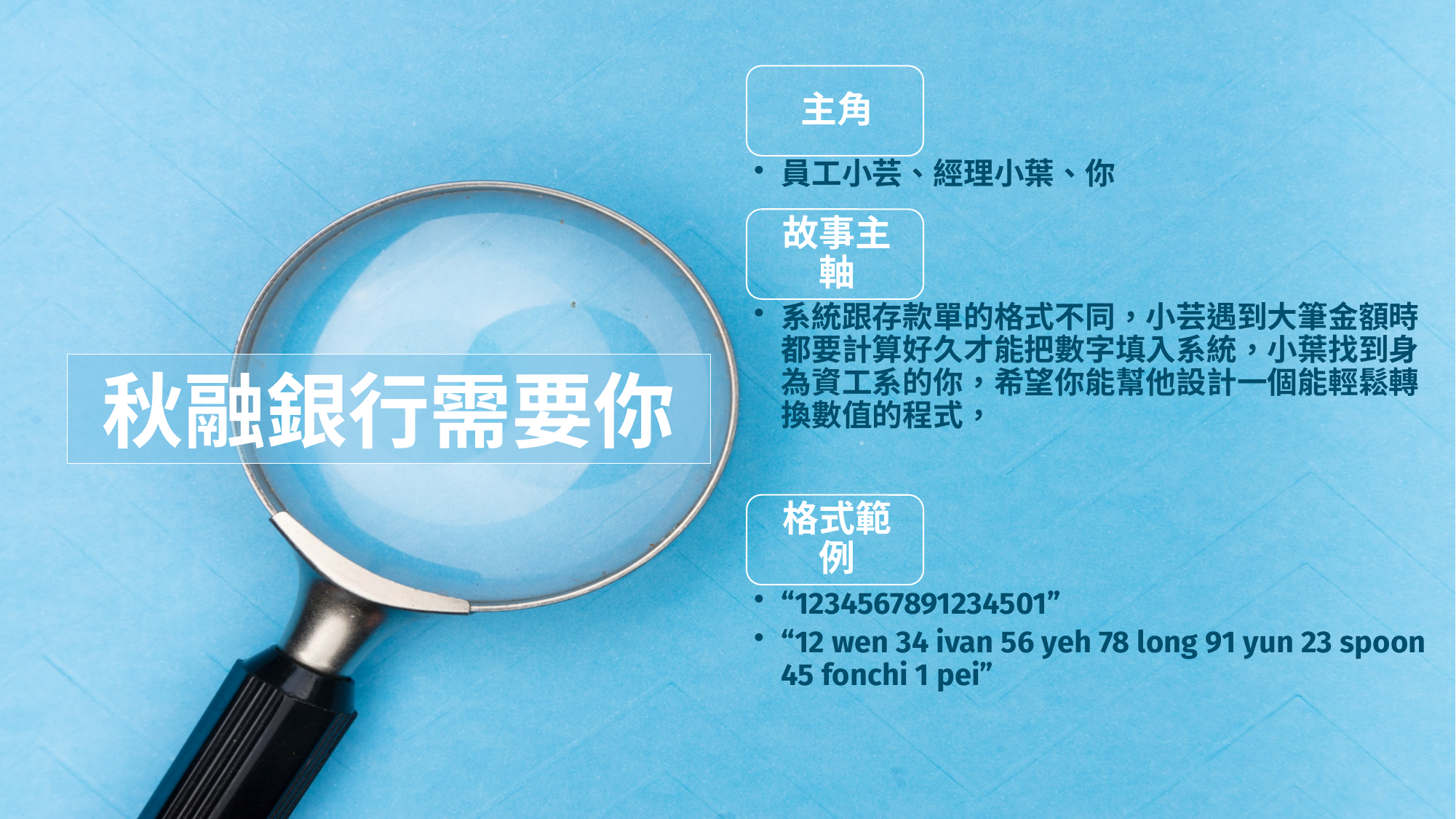

主角
員工小芸、經理小葉、你
故事主軸
系統跟存款單的格式不同，小芸遇到大筆金額時都要計算好久才能把數字填入系統，小葉找到身為資工系的你，希望你能幫他設計一個能輕鬆轉換數值的程式，
格式範例
“1234567891234501”
“12 wen 34 ivan 56 yeh 78 long 91 yun 23 spoon 45 fonchi 1 pei”
秋融銀行需要你